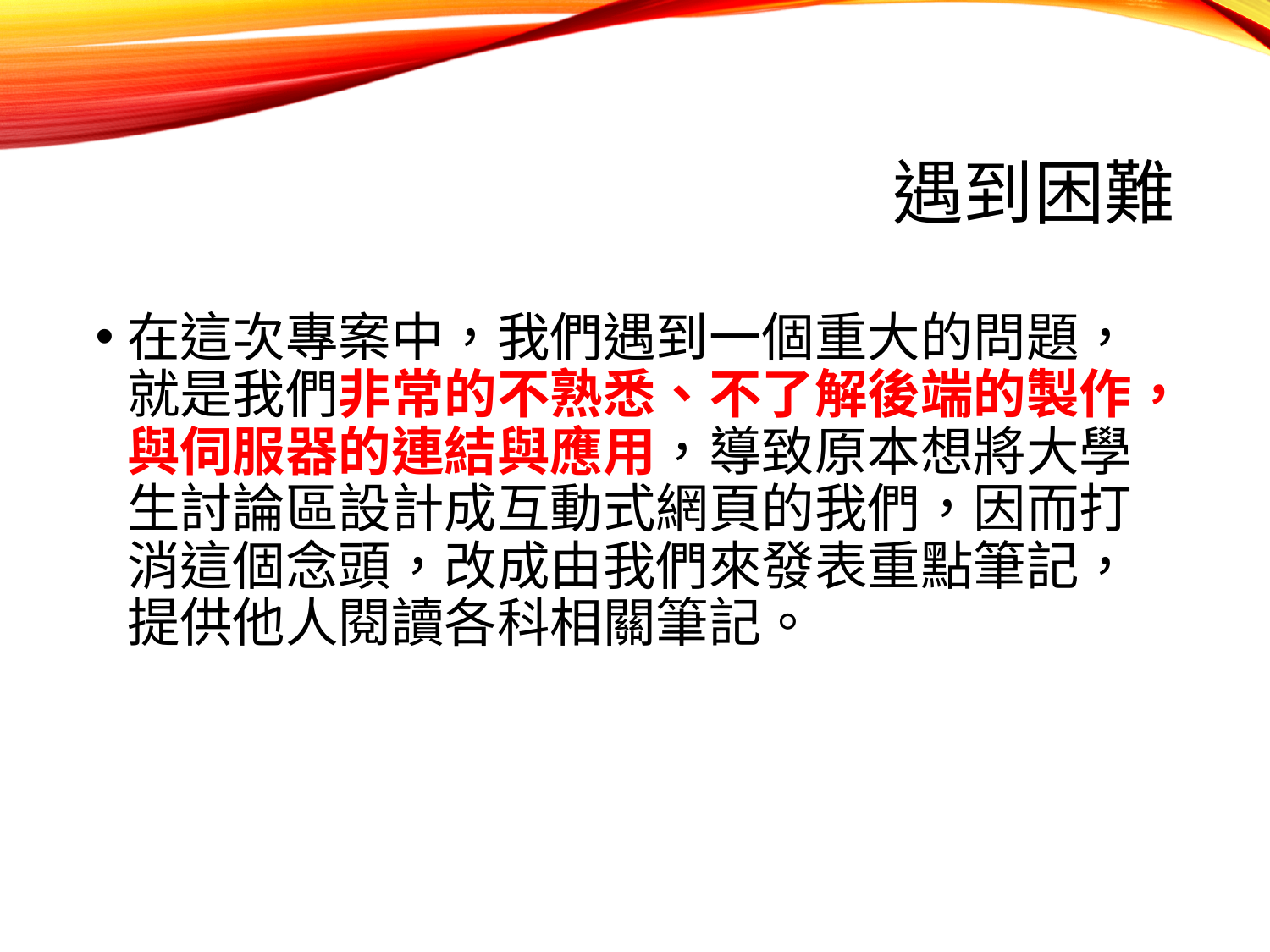

# 遇到困難
在這次專案中，我們遇到一個重大的問題，就是我們非常的不熟悉、不了解後端的製作，與伺服器的連結與應用，導致原本想將大學生討論區設計成互動式網頁的我們，因而打消這個念頭，改成由我們來發表重點筆記，提供他人閱讀各科相關筆記。